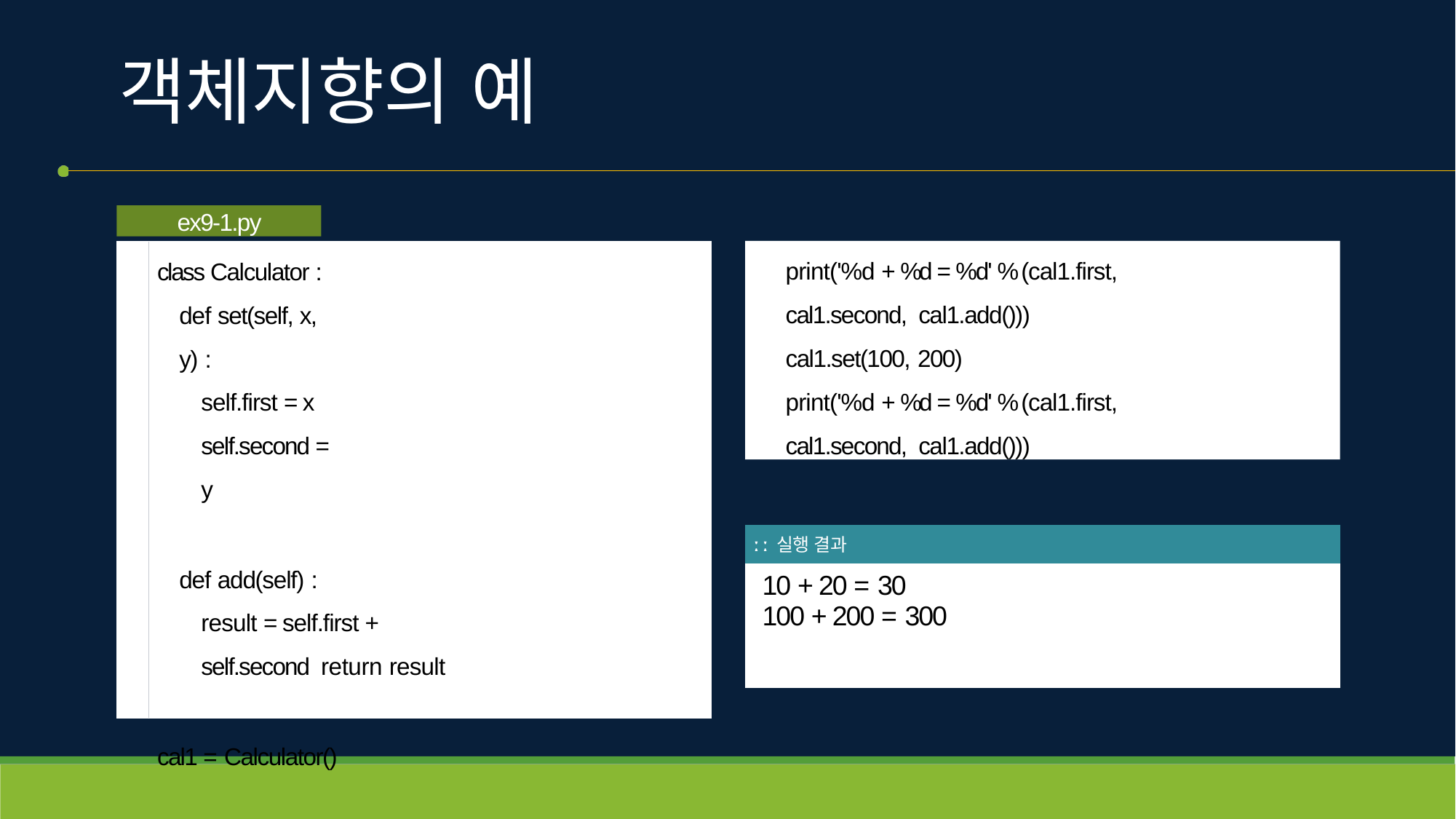

# 객체지향의 예

ex9-1.py
class Calculator :  def set(self, x, y) :
self.first = x  self.second = y

def add(self) :
result = self.first + self.second  return result

cal1 = Calculator()
print('%d + %d = %d' % (cal1.first, cal1.second,  cal1.add()))
cal1.set(100, 200)
print('%d + %d = %d' % (cal1.first, cal1.second,  cal1.add()))

| ː ː 실행 결과 |
| --- |
| 10 + 20 = 30 100 + 200 = 300 |